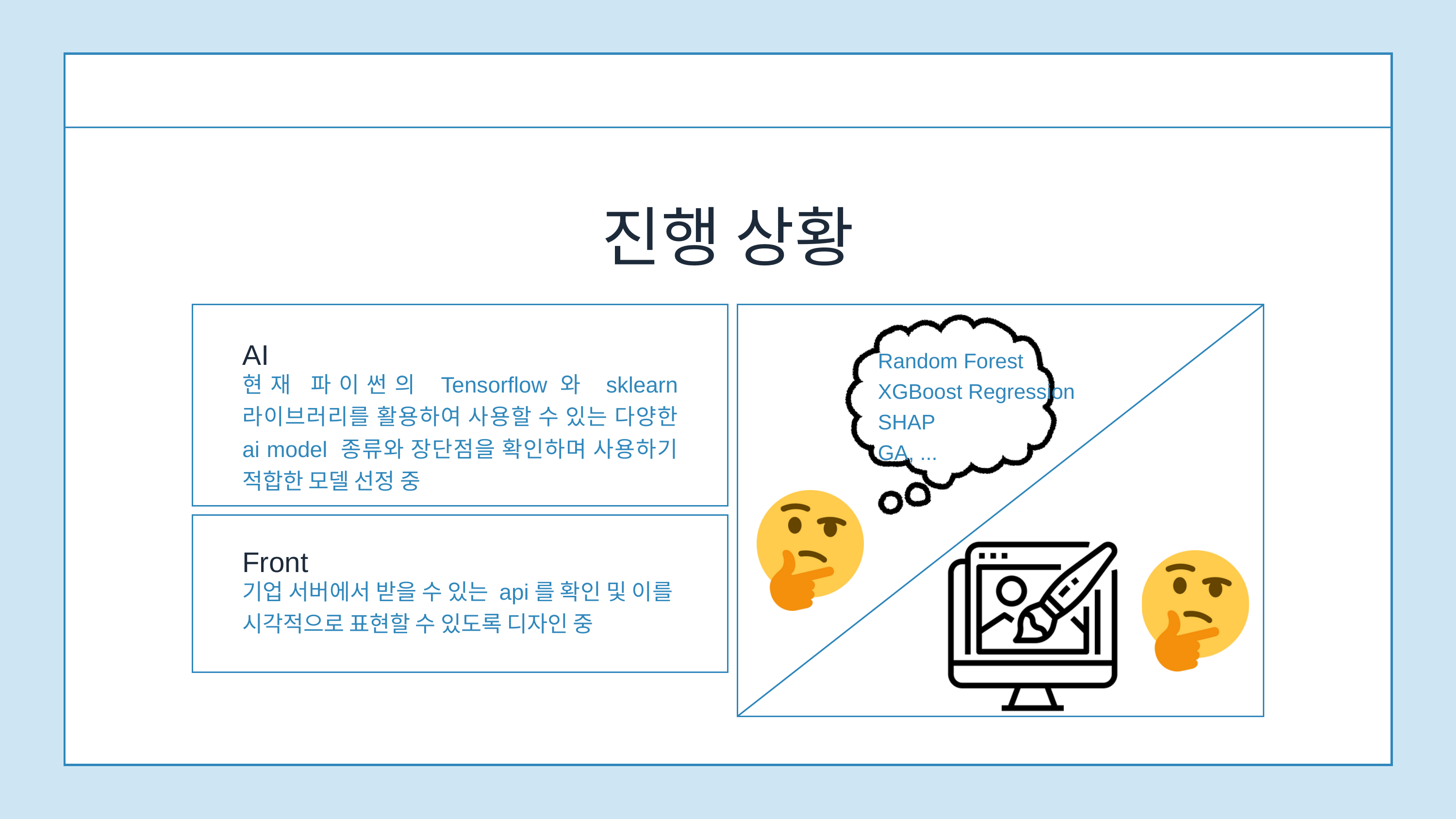

진행 상황

AI
Random Forest
XGBoost Regression
SHAP
GA, ...
현재 파이썬의 Tensorflow와 sklearn 라이브러리를 활용하여 사용할 수 있는 다양한 ai model 종류와 장단점을 확인하며 사용하기 적합한 모델 선정 중

Front

기업 서버에서 받을 수 있는 api를 확인 및 이를  시각적으로 표현할 수 있도록 디자인 중